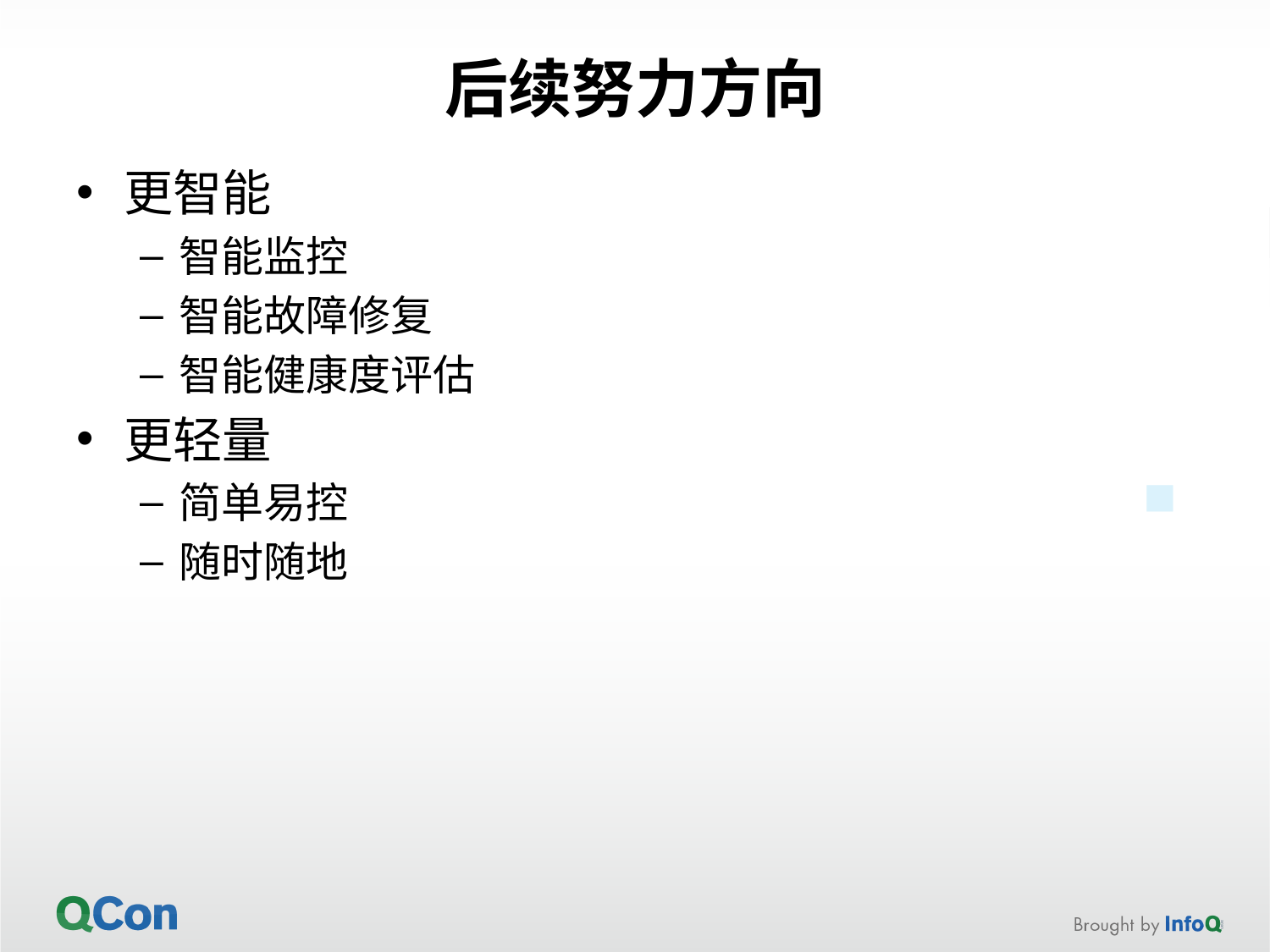

# 后续努力方向
更智能
智能监控
智能故障修复
智能健康度评估
更轻量
简单易控
随时随地